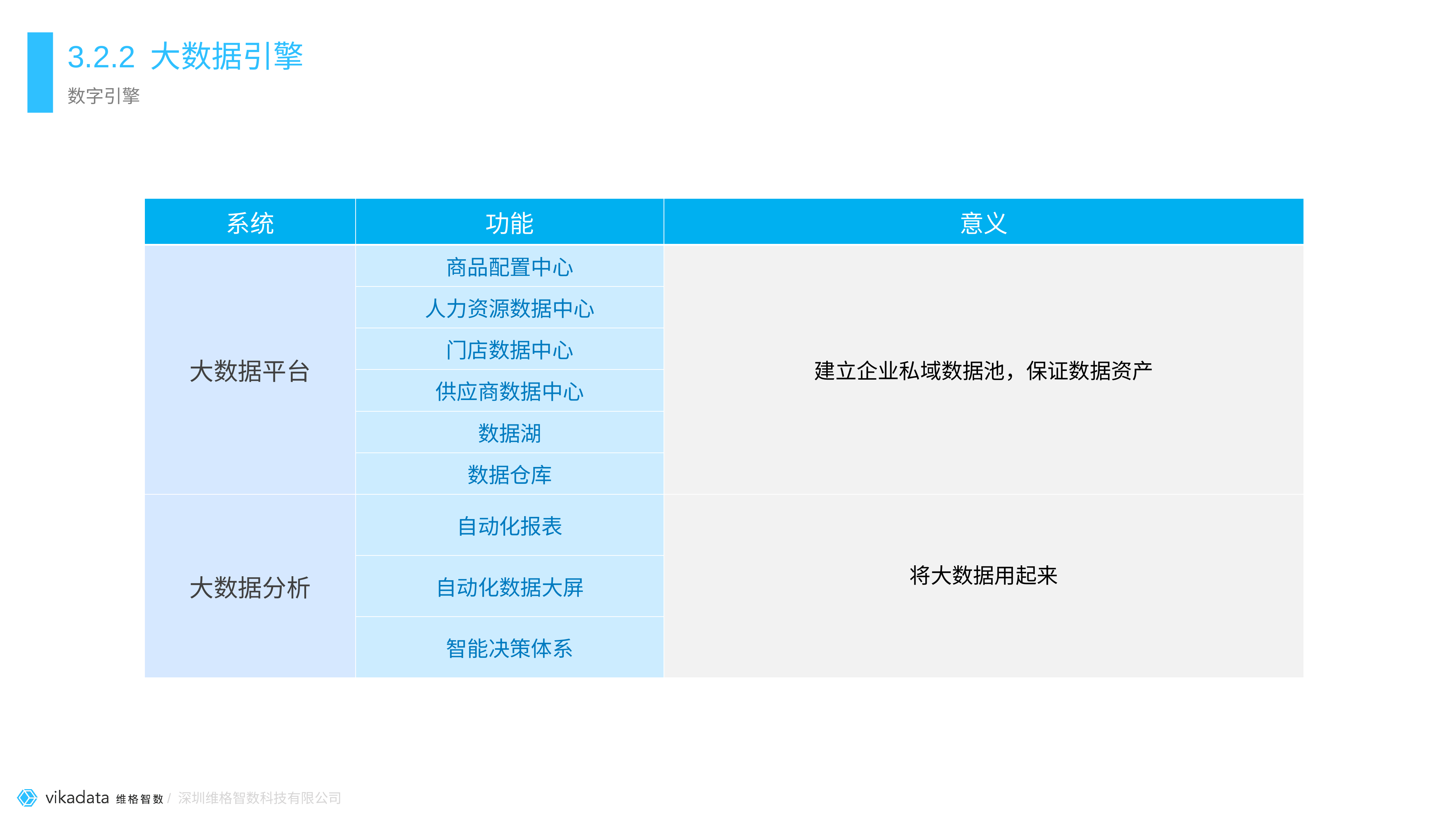

# 3.2.2 大数据引擎
数字引擎
| 系统 | 功能 | 意义 |
| --- | --- | --- |
| 大数据平台 | 商品配置中心 | 建立企业私域数据池，保证数据资产 |
|  | 人力资源数据中心 |  |
|  | 门店数据中心 |  |
|  | 供应商数据中心 |  |
|  | 数据湖 |  |
|  | 数据仓库 |  |
| 大数据分析 | 自动化报表 | 将大数据用起来 |
|  | 自动化数据大屏 |  |
|  | 智能决策体系 |  |